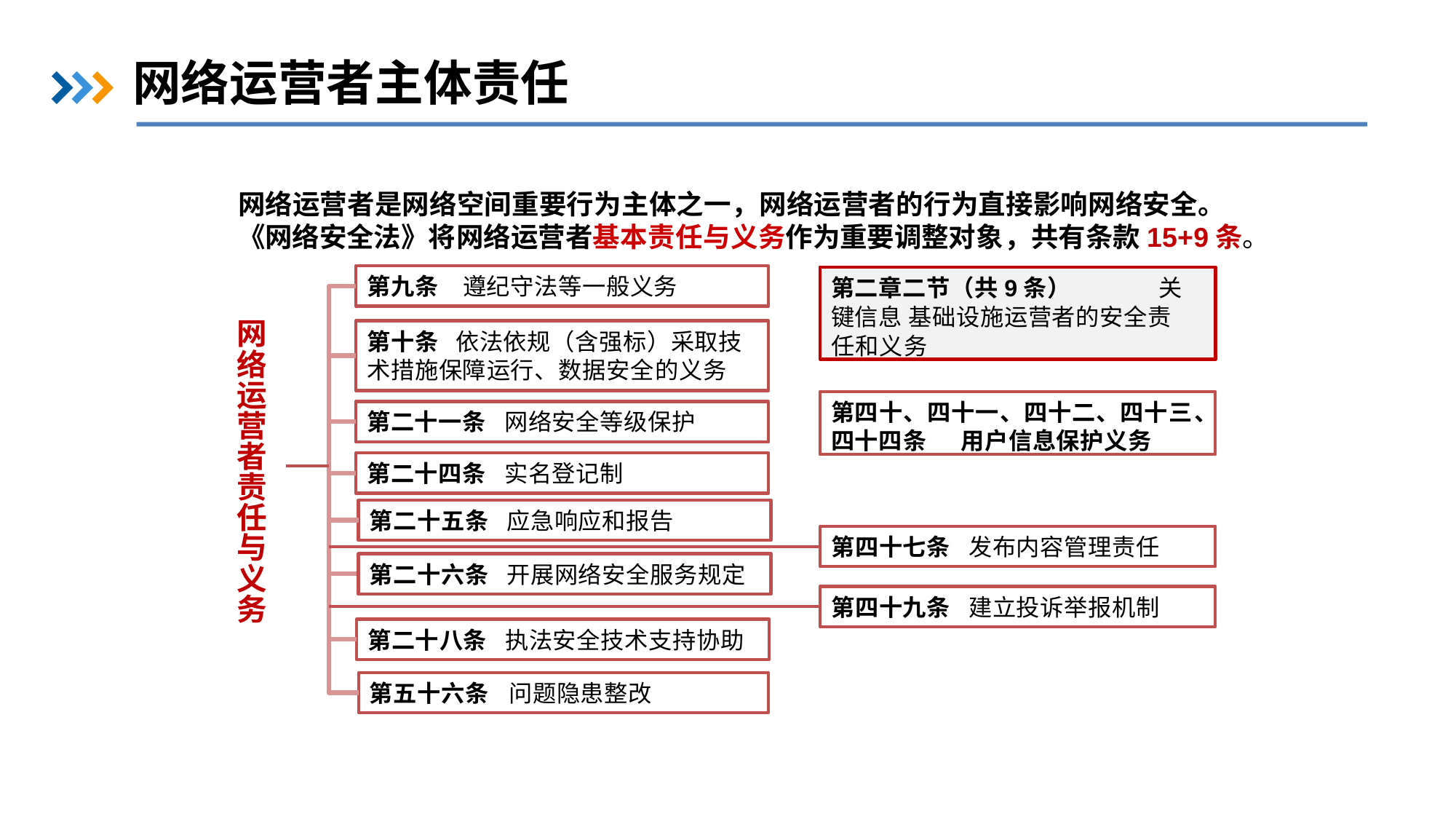

网络运营者主体责任
网络运营者是网络空间重要行为主体之一，网络运营者的行为直接影响网络安全。
《网络安全法》将网络运营者基本责任与义务作为重要调整对象，共有条款15+9条。

第二章二节（共9条）	关键信息 基础设施运营者的安全责任和义务
第九条	遵纪守法等一般义务
第十条	依法依规（含强标）采取技
术措施保障运行、数据安全的义务

网 络 运 营 者 责

第四十、四十一、四十二、四十三
四十四条	用户信息保护义务
、

第二十一条	网络安全等级保护

第二十四条	实名登记制

任 与 义 务

第二十五条	应急响应和报告

第四十七条	发布内容管理责任

第二十六条	开展网络安全服务规定

第四十九条	建立投诉举报机制

第二十八条	执法安全技术支持协助
第五十六条	问题隐患整改